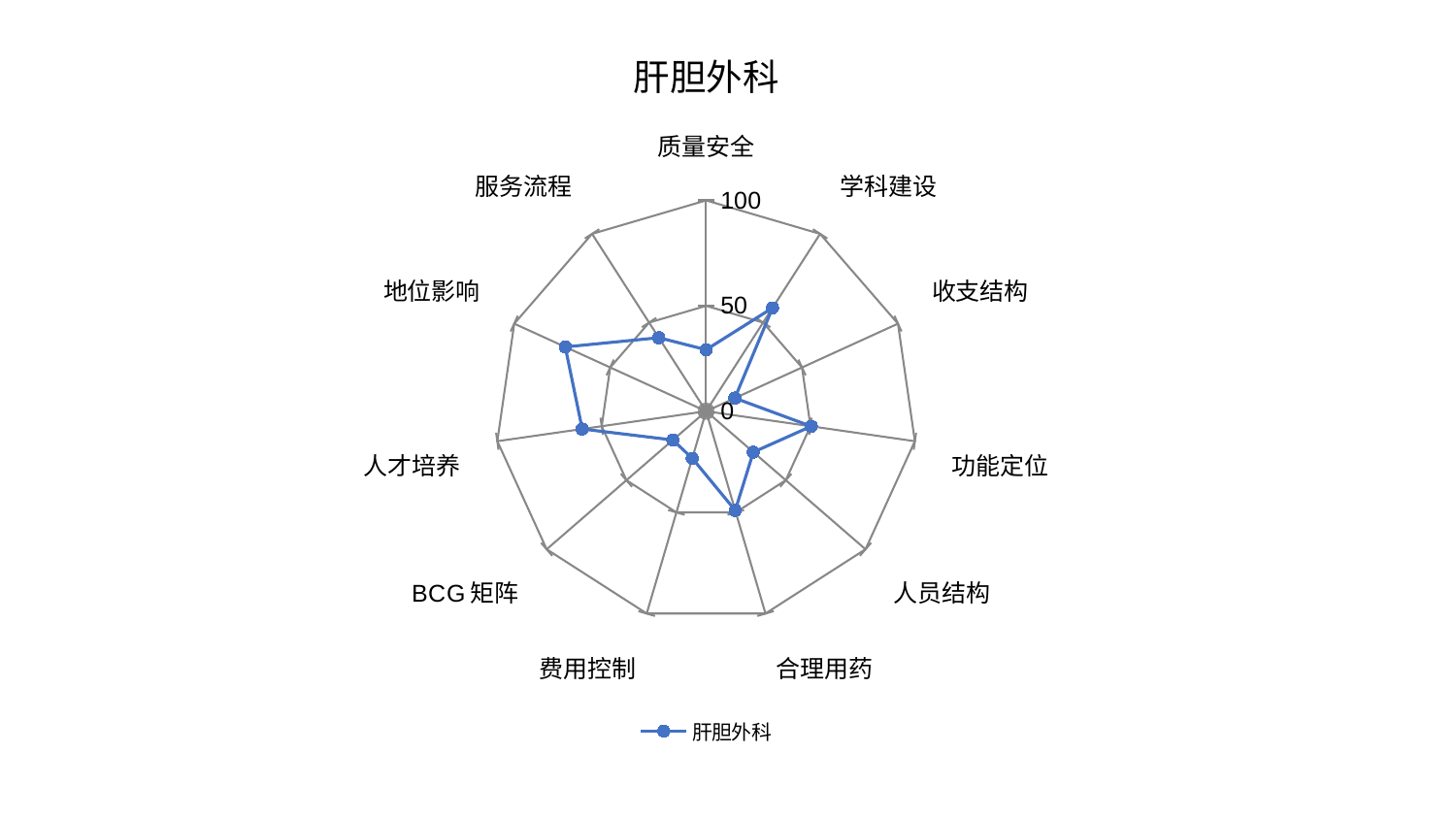

### Chart: 肝胆外科

| Category | 肝胆外科 |
|---|---|
| 质量安全 | 29.17740920100876 |
| 学科建设 | 58.26412272098901 |
| 收支结构 | 14.974508397869538 |
| 功能定位 | 50.36833883882086 |
| 人员结构 | 29.630386924262986 |
| 合理用药 | 49.01076791214622 |
| 费用控制 | 23.29896722562256 |
| BCG矩阵 | 20.862700077844217 |
| 人才培养 | 59.35058825628872 |
| 地位影响 | 73.41075341236711 |
| 服务流程 | 41.46549959862129 |
135